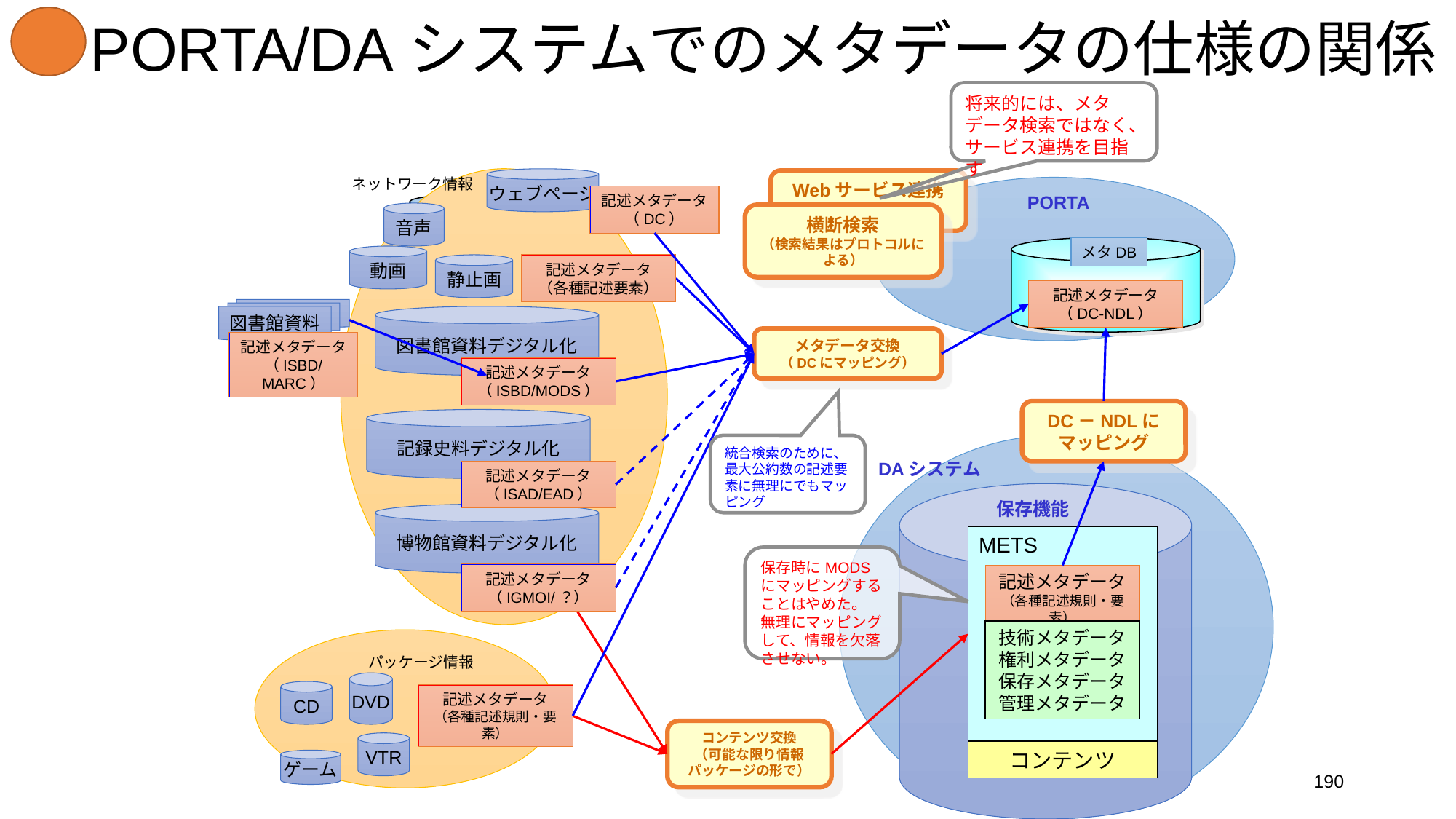

# ☆ PORTA/DAシステムでのメタデータの仕様の関係

将来的には、メタデータ検索ではなく、サービス連携を目指す
参考

ネットワーク情報
ウェブページ
Webサービス連携

記述メタデータ
（DC）
PORTA
刊行物
デジタル化
音声
横断検索
（検索結果はプロトコルによる）

メタDB
動画
記述メタデータ
（各種記述要素）
静止画
記述メタデータ
（DC-NDL）
図書館資料
図書館資料デジタル化
メタデータ交換
（DCにマッピング）
記述メタデータ（ISBD/MARC）
記述メタデータ（ISBD/MODS）
DC－NDLにマッピング
記録史料デジタル化
統合検索のために、最大公約数の記述要素に無理にでもマッピング

DAシステム
記述メタデータ（ISAD/EAD）
DB
保存機能
博物館資料デジタル化
METS

保存時にMODSにマッピングすることはやめた。
無理にマッピングして、情報を欠落させない。
記述メタデータ
（IGMOI/？）
記述メタデータ（各種記述規則・要素）
技術メタデータ
権利メタデータ
保存メタデータ
管理メタデータ

パッケージ情報
DVD
CD
記述メタデータ
（各種記述規則・要素）
コンテンツ交換
（可能な限り情報パッケージの形で）
VTR
コンテンツ
ゲーム

190